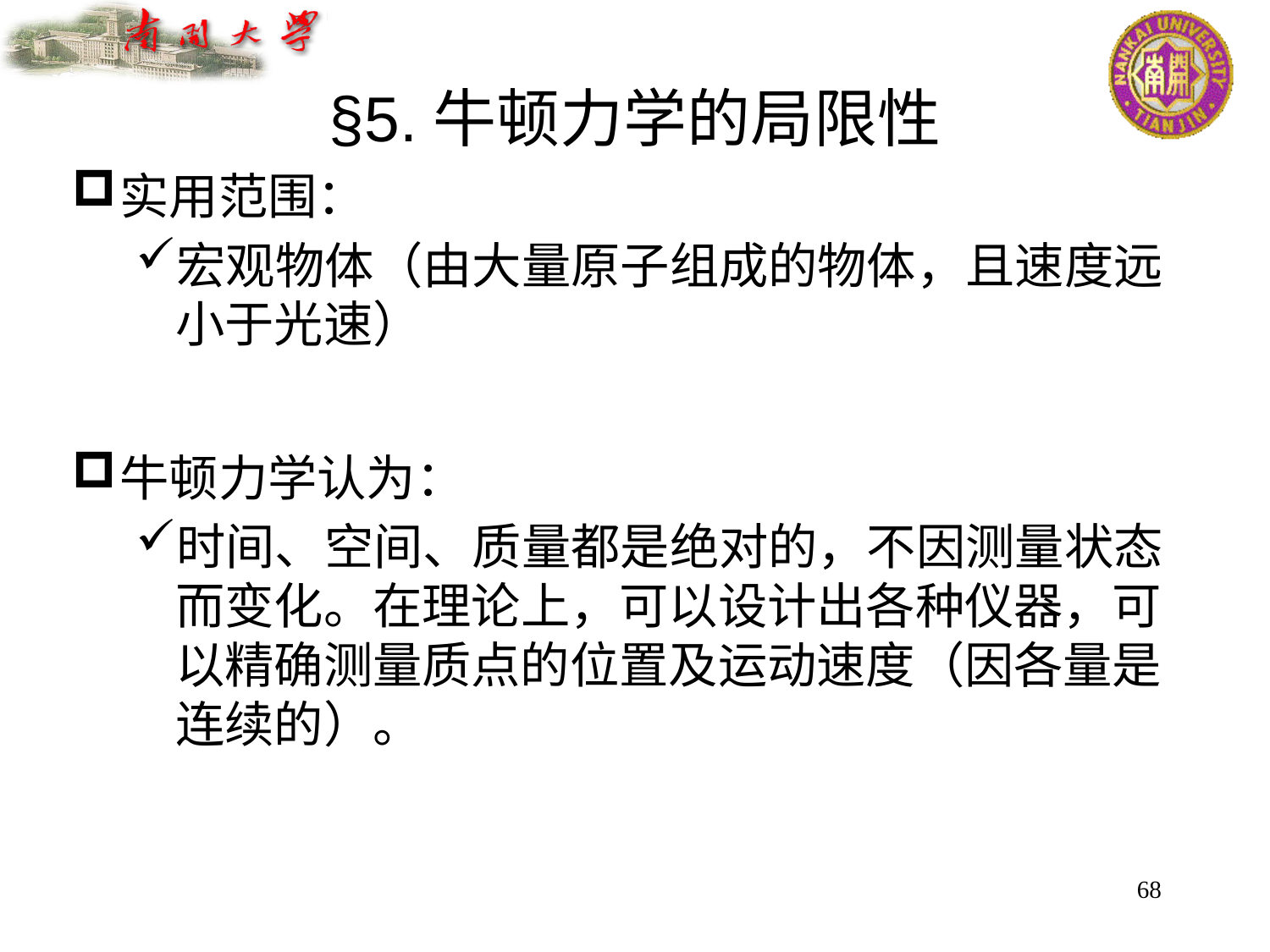

# §5.牛顿力学的局限性
实用范围：
宏观物体（由大量原子组成的物体，且速度远小于光速）

牛顿力学认为：
时间、空间、质量都是绝对的，不因测量状态而变化。在理论上，可以设计出各种仪器，可以精确测量质点的位置及运动速度（因各量是连续的）。
68